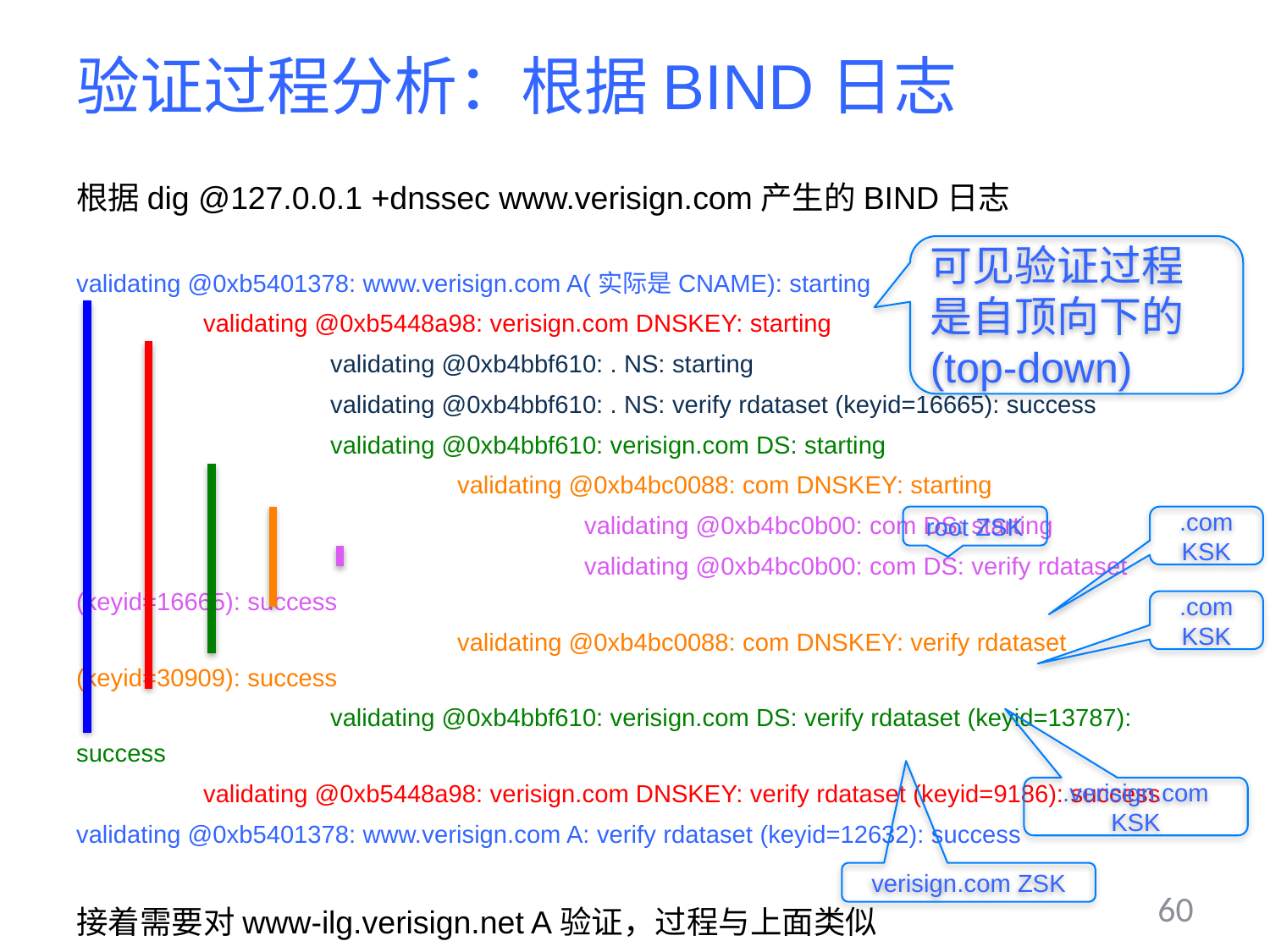

# 验证过程分析：根据BIND日志
根据dig @127.0.0.1 +dnssec www.verisign.com产生的BIND日志

validating @0xb5401378: www.verisign.com A(实际是CNAME): starting
	validating @0xb5448a98: verisign.com DNSKEY: starting
		validating @0xb4bbf610: . NS: starting
		validating @0xb4bbf610: . NS: verify rdataset (keyid=16665): success
		validating @0xb4bbf610: verisign.com DS: starting
			validating @0xb4bc0088: com DNSKEY: starting
				validating @0xb4bc0b00: com DS: starting
				validating @0xb4bc0b00: com DS: verify rdataset (keyid=16665): success
			validating @0xb4bc0088: com DNSKEY: verify rdataset (keyid=30909): success
		validating @0xb4bbf610: verisign.com DS: verify rdataset (keyid=13787): success
	validating @0xb5448a98: verisign.com DNSKEY: verify rdataset (keyid=9186): success
validating @0xb5401378: www.verisign.com A: verify rdataset (keyid=12632): success

接着需要对www-ilg.verisign.net A验证，过程与上面类似
可见验证过程是自顶向下的(top-down)
root ZSK
.com KSK
.com KSK
.verisign.com KSK
verisign.com ZSK
60